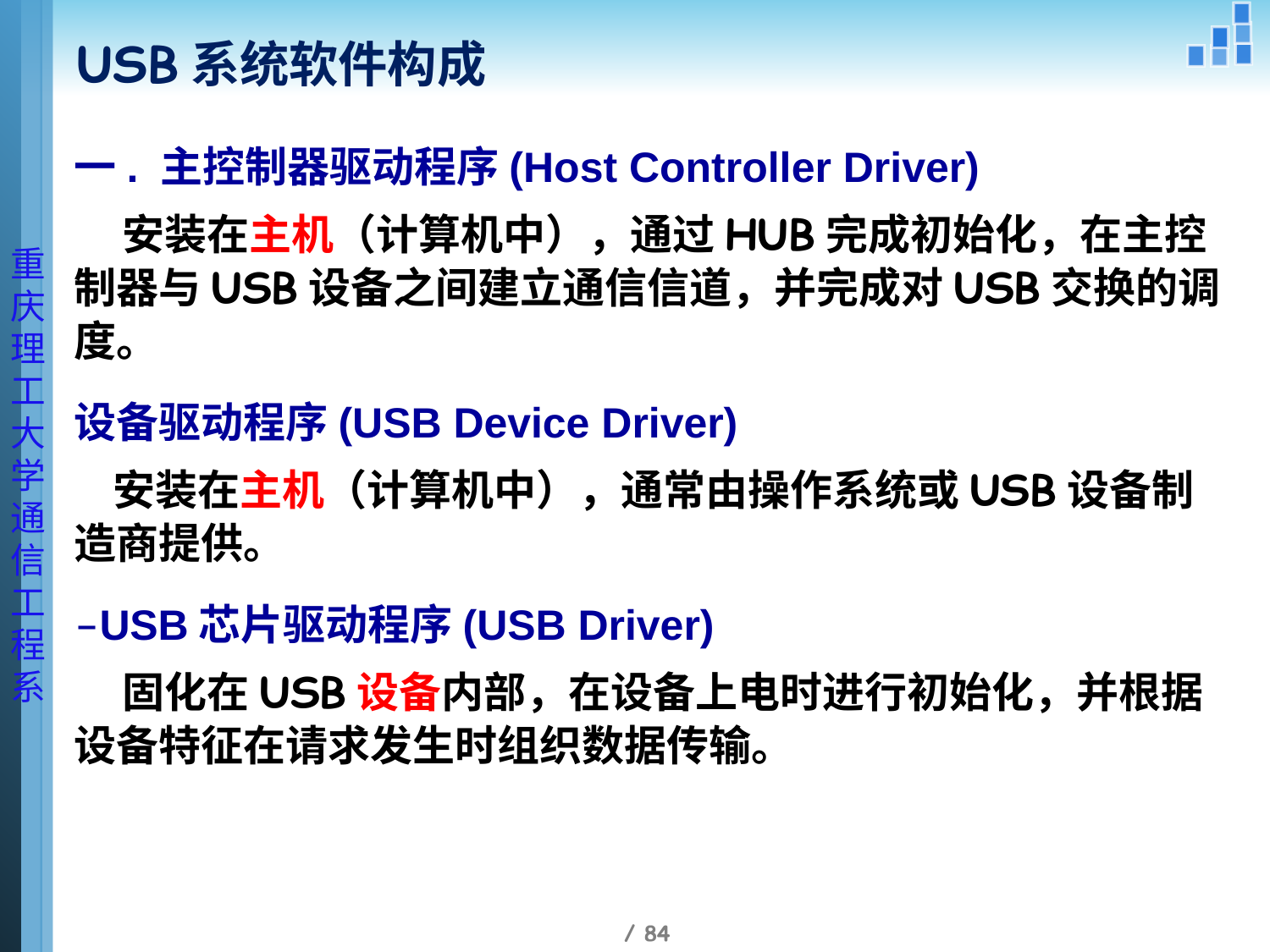

# USB系统软件构成
一. 主控制器驱动程序(Host Controller Driver)
    安装在主机（计算机中），通过HUB完成初始化，在主控制器与USB设备之间建立通信信道，并完成对USB交换的调度。
设备驱动程序(USB Device Driver)
   安装在主机（计算机中），通常由操作系统或USB设备制造商提供。
USB芯片驱动程序(USB Driver)
    固化在USB设备内部，在设备上电时进行初始化，并根据设备特征在请求发生时组织数据传输。
77
/ 84